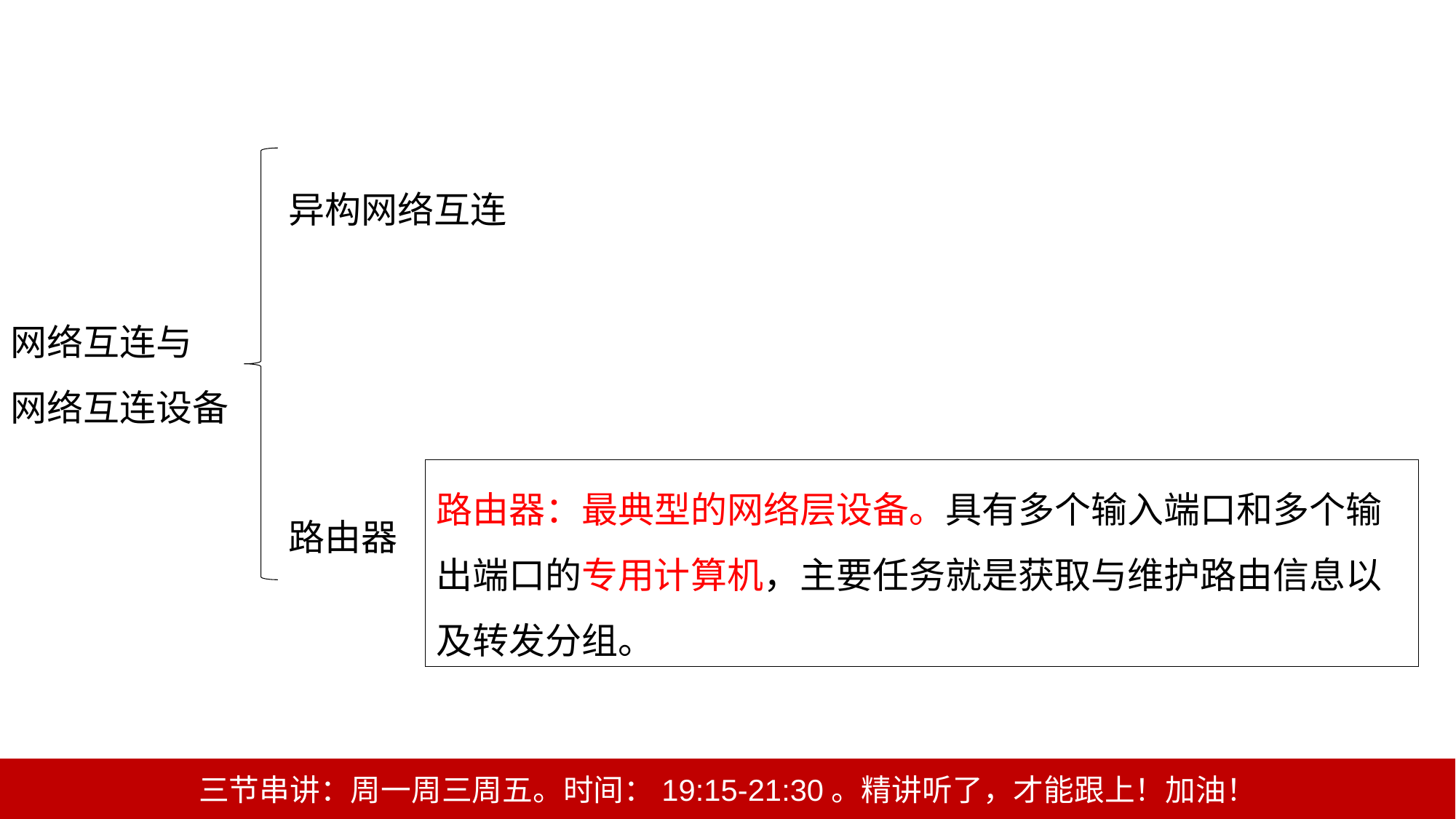

异构网络互连

路由器
网络互连与
网络互连设备
路由器：最典型的网络层设备。具有多个输入端口和多个输出端口的专用计算机，主要任务就是获取与维护路由信息以及转发分组。
三节串讲：周一周三周五。时间：19:15-21:30。精讲听了，才能跟上！加油！